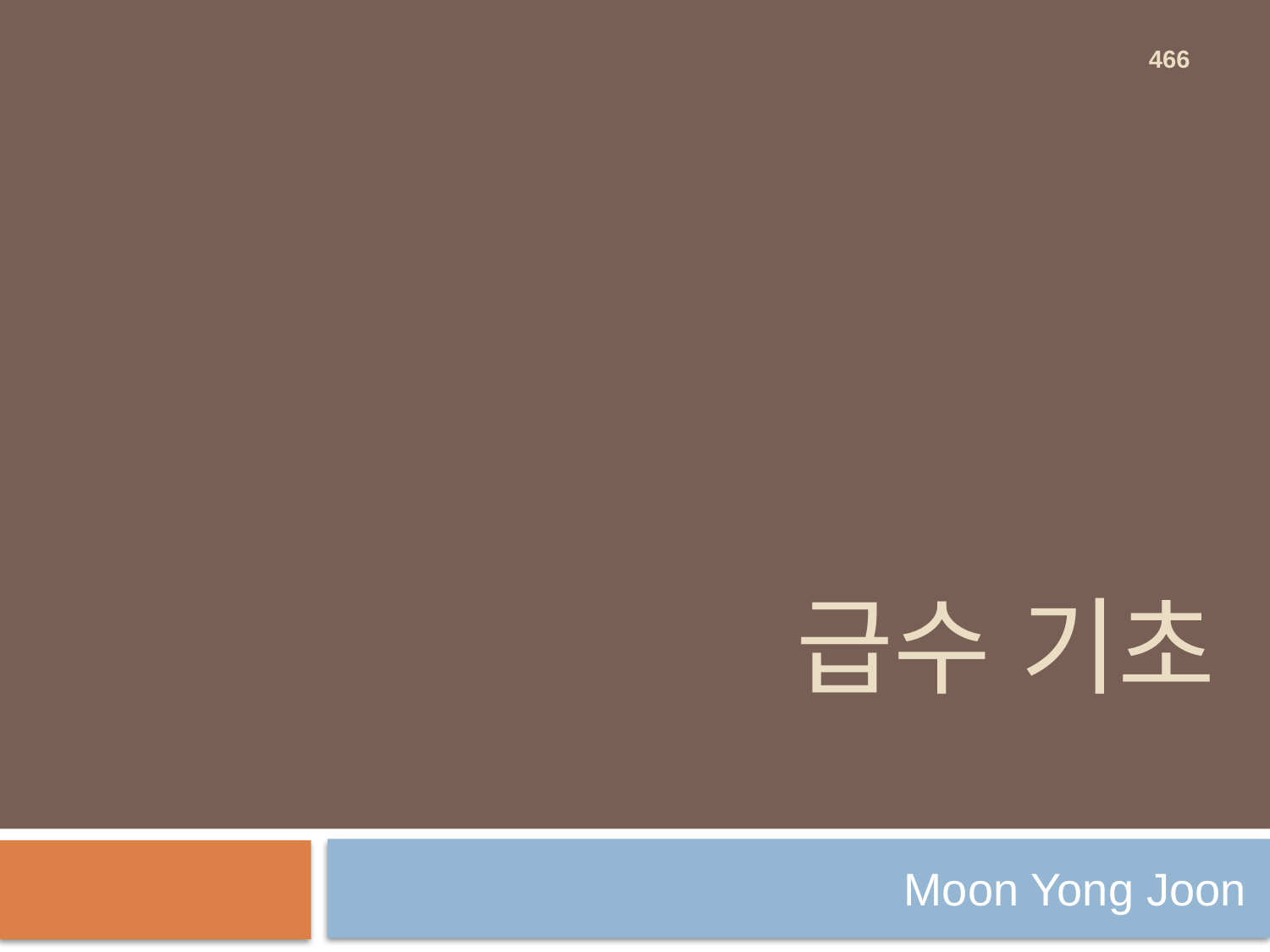

466
# 급수 기초
Moon Yong Joon